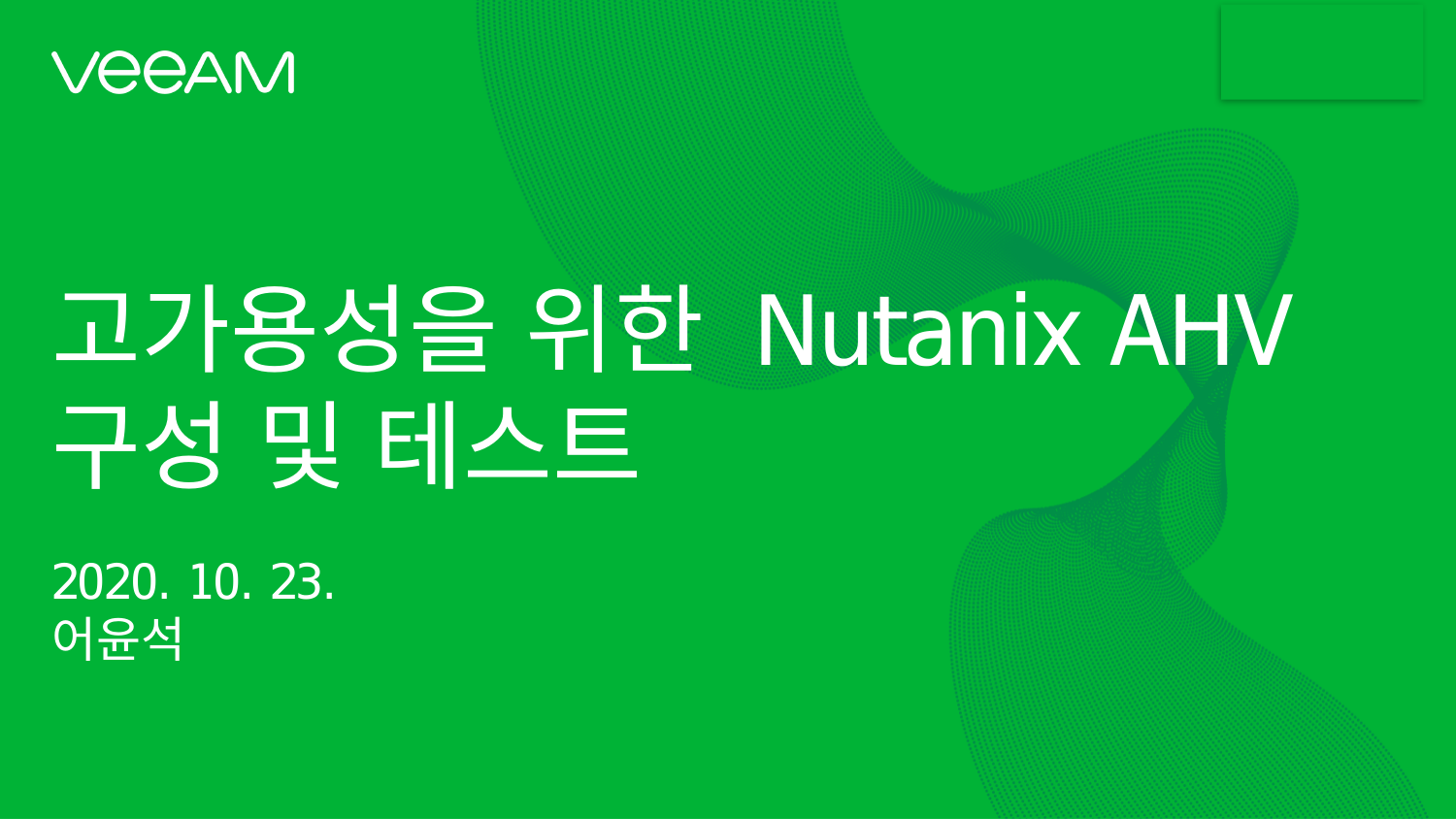

고가용성을 위한 Nutanix AHV
구성 및 테스트
2020. 10. 23.
어윤석